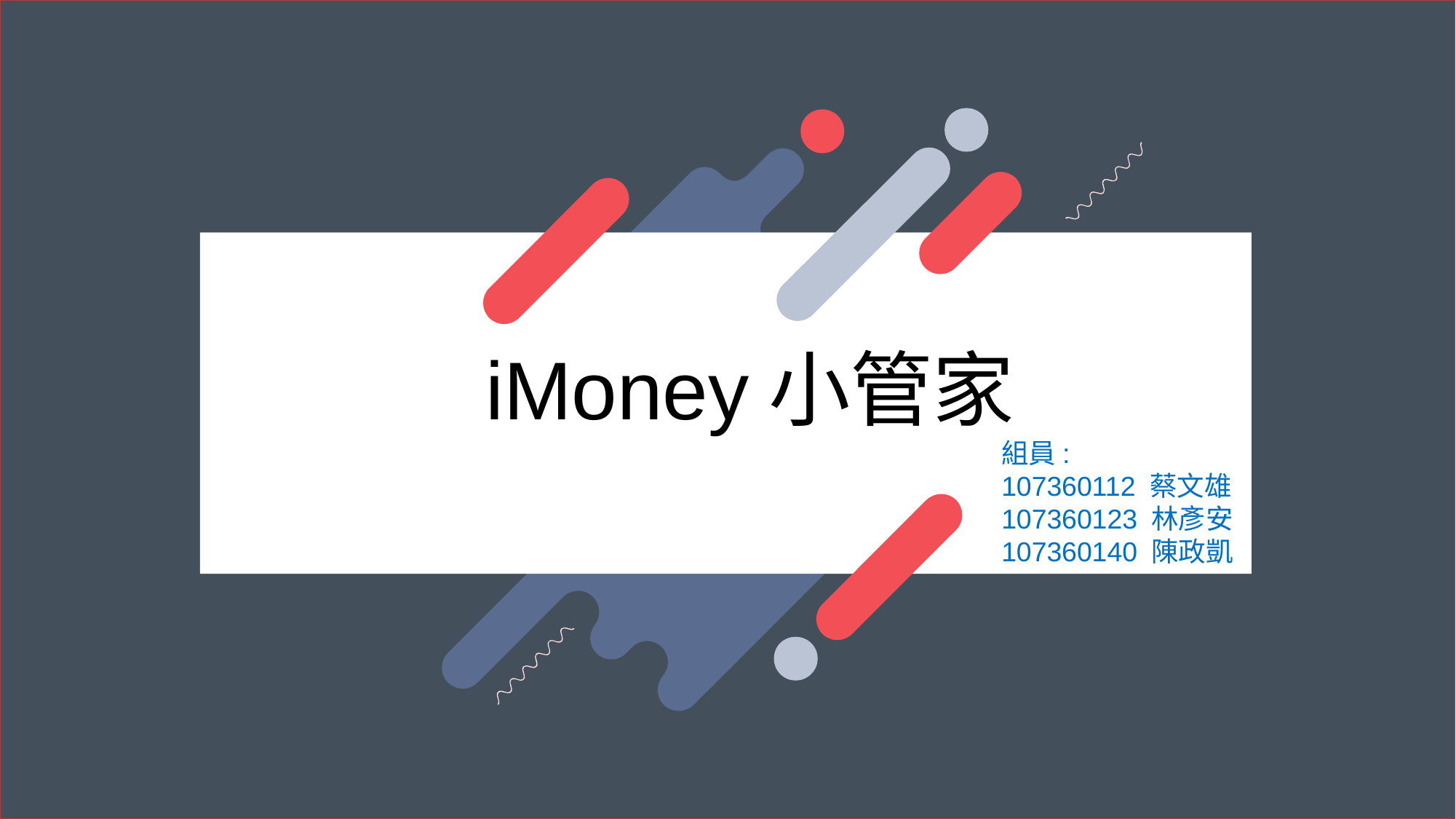

# iMoney小管家
組員:
107360112 蔡文雄
107360123 林彥安
107360140 陳政凱